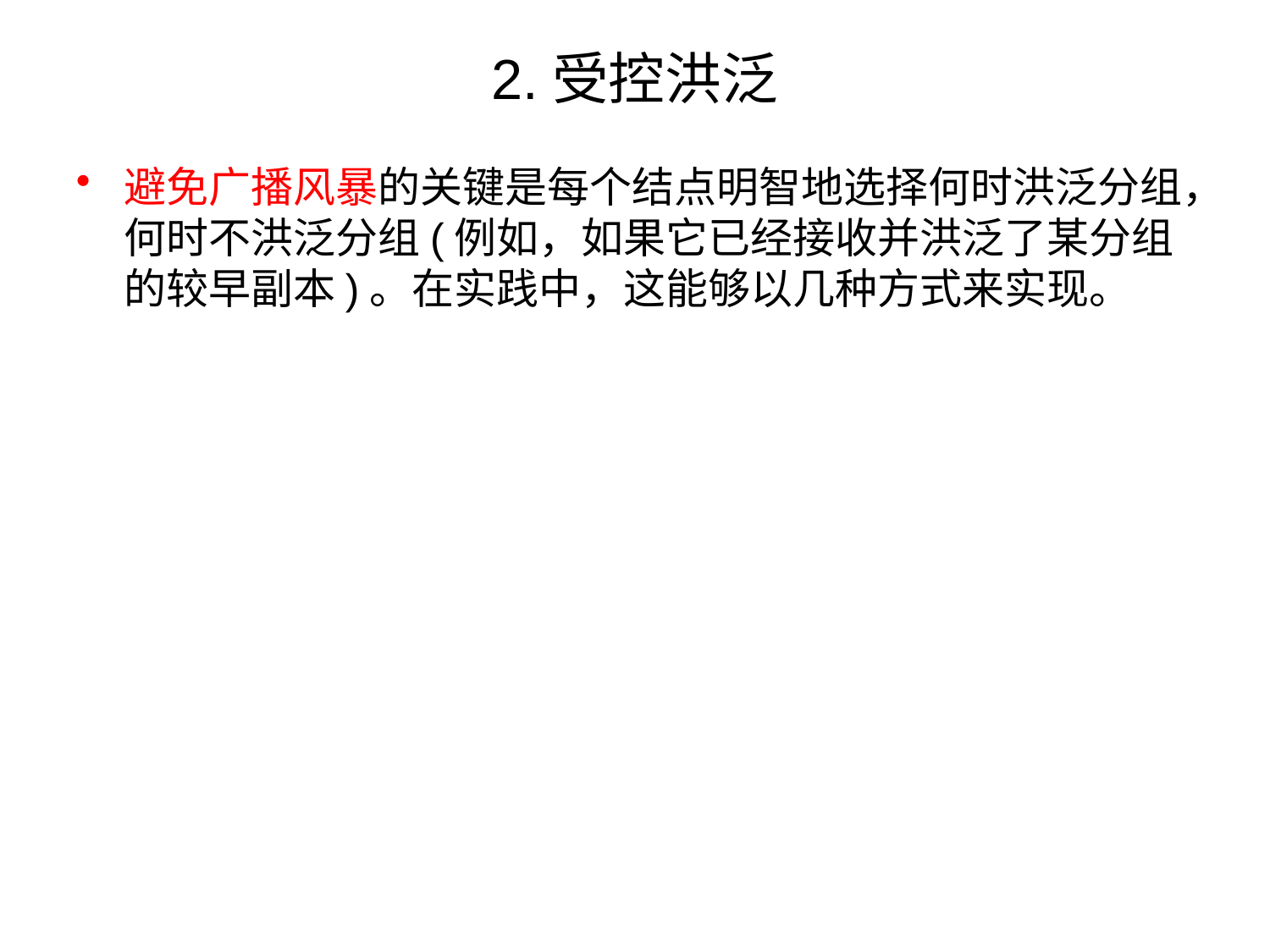

# 2.受控洪泛
避免广播风暴的关键是每个结点明智地选择何时洪泛分组，何时不洪泛分组(例如，如果它已经接收并洪泛了某分组的较早副本)。在实践中，这能够以几种方式来实现。